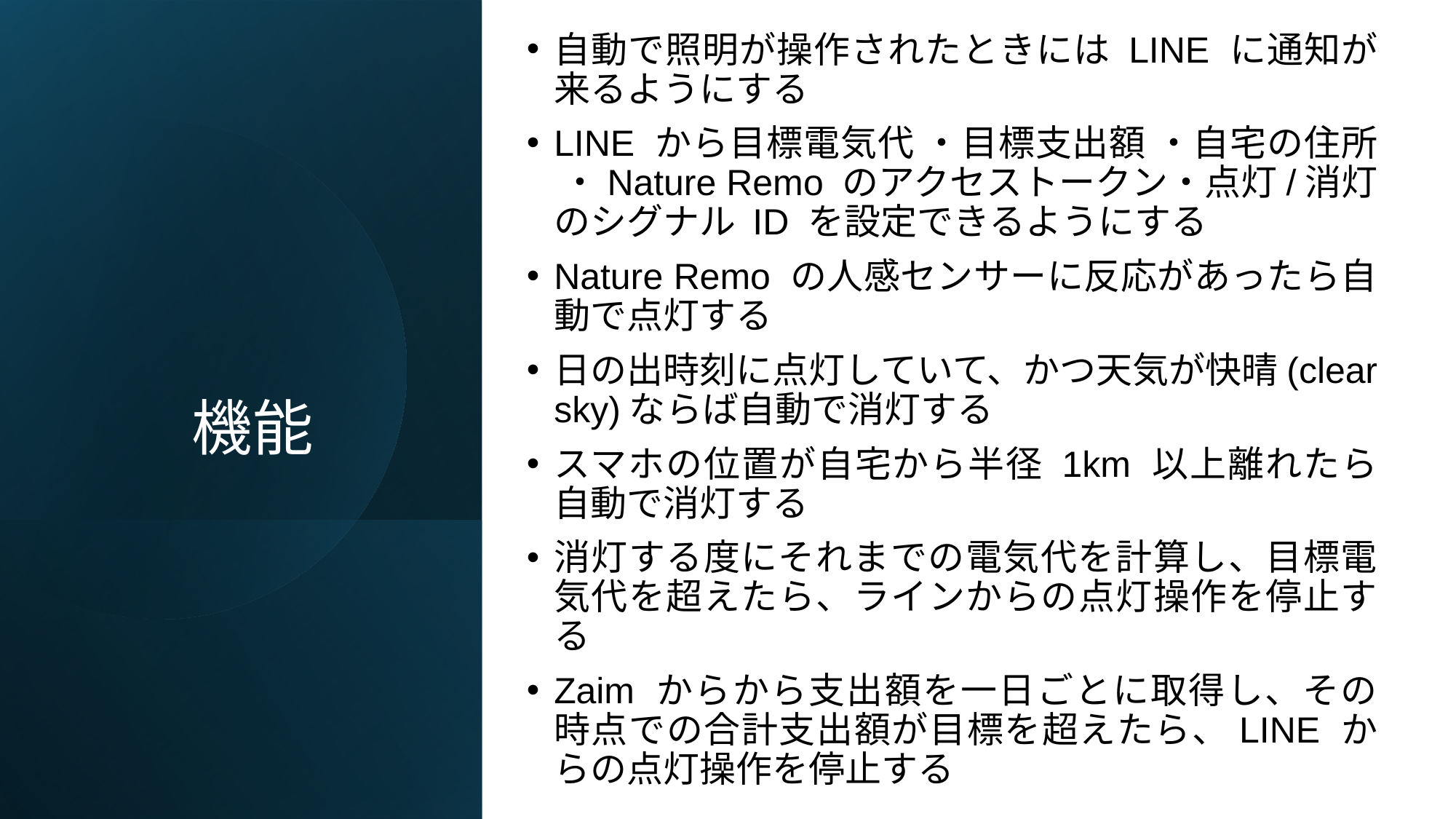

自動で照明が操作されたときには LINE に通知が来るようにする
LINE から目標電気代 ・目標支出額 ・自宅の住所 ・Nature Remo のアクセストークン・点灯/消灯のシグナル ID を設定できるようにする
Nature Remo の人感センサーに反応があったら自動で点灯する
日の出時刻に点灯していて、かつ天気が快晴(clear sky)ならば自動で消灯する
スマホの位置が自宅から半径 1km 以上離れたら自動で消灯する
消灯する度にそれまでの電気代を計算し、目標電気代を超えたら、ラインからの点灯操作を停止する
Zaim からから支出額を一日ごとに取得し、その時点での合計支出額が目標を超えたら、LINE からの点灯操作を停止する
# 機能